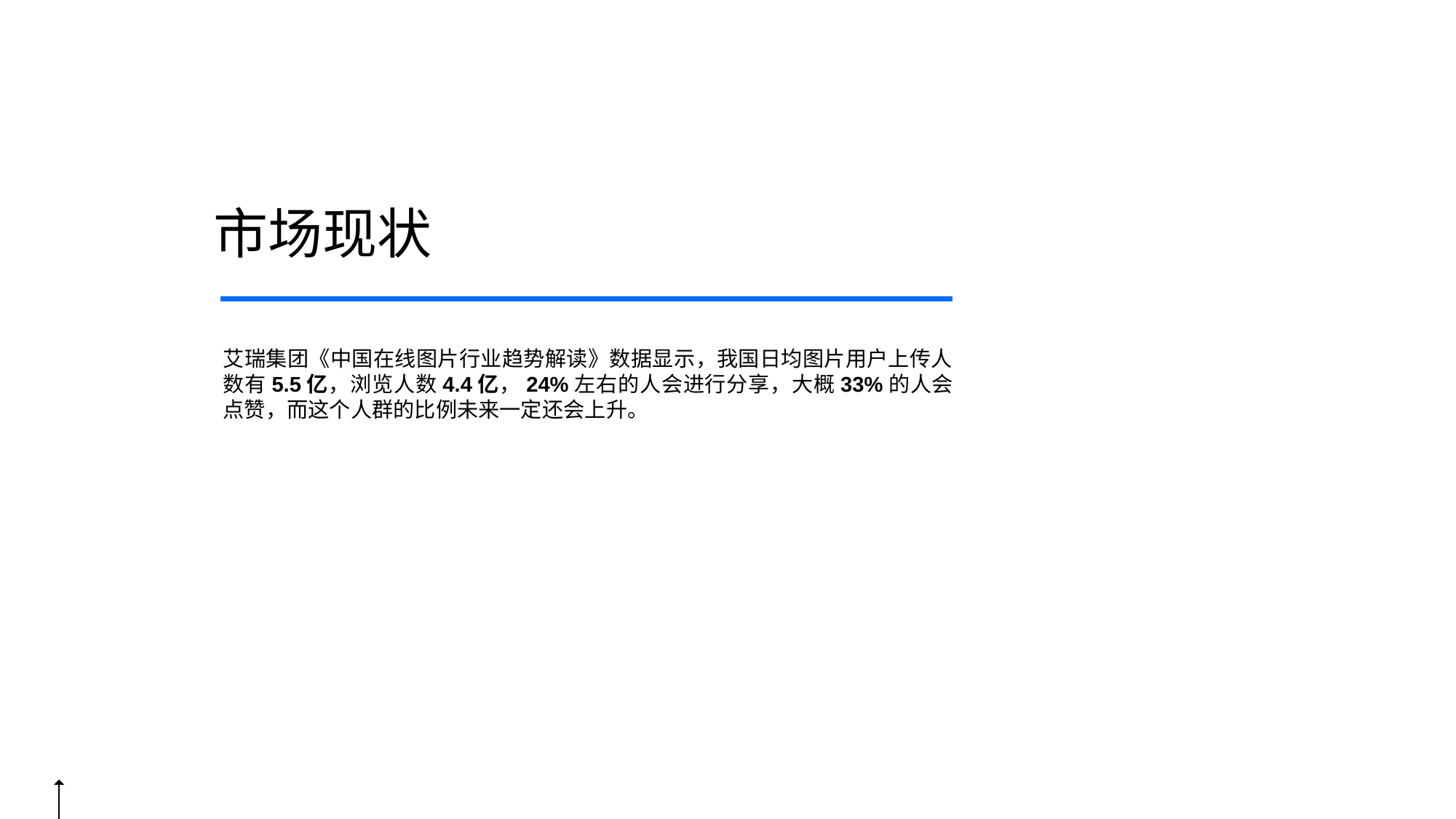

市场现状
艾瑞集团《中国在线图片行业趋势解读》数据显示，我国日均图片用户上传人数有5.5亿，浏览人数4.4亿，24%左右的人会进行分享，大概33%的人会点赞，而这个人群的比例未来一定还会上升。